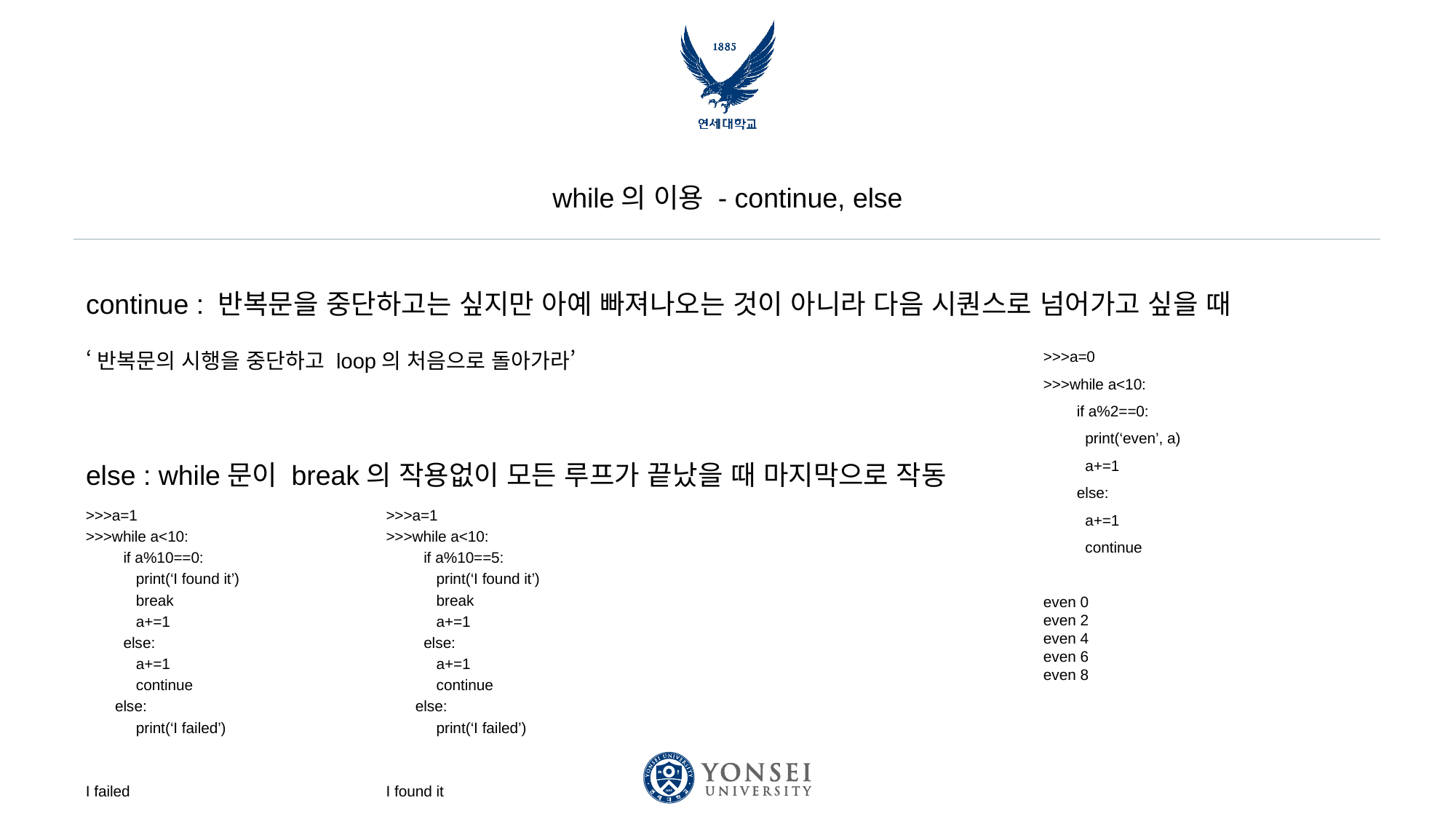

# while의 이용 - continue, else
continue : 반복문을 중단하고는 싶지만 아예 빠져나오는 것이 아니라 다음 시퀀스로 넘어가고 싶을 때
‘반복문의 시행을 중단하고 loop의 처음으로 돌아가라’

else : while문이 break의 작용없이 모든 루프가 끝났을 때 마지막으로 작동
>>>a=0
>>>while a<10:
        if a%2==0:
          print(‘even’, a)
          a+=1
        else:
          a+=1
          continue

even 0
even 2
even 4
even 6
even 8
>>>a=1
>>>while a<10:
         if a%10==0:
            print(‘I found it’)
            break
            a+=1
         else:
            a+=1
            continue
       else:
            print(‘I failed’)

I failed
>>>a=1
>>>while a<10:
         if a%10==5:
            print(‘I found it’)
            break
            a+=1
         else:
            a+=1
            continue
       else:
            print(‘I failed’)

I found it